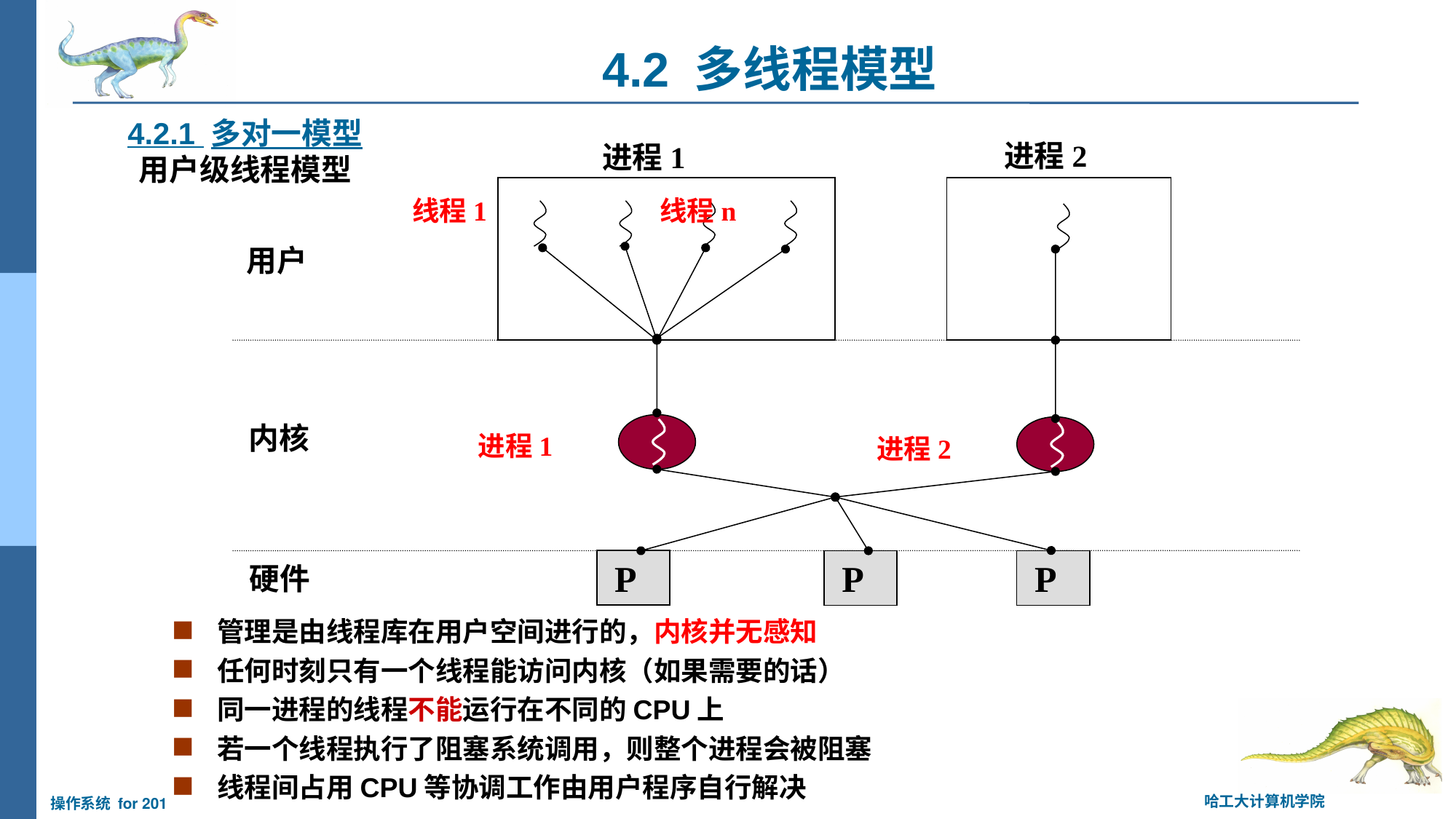

4.2 多线程模型
进程2
进程1

线程1
线程n

用户

内核

进程1
进程2

P

P

P
硬件
4.2.1 多对一模型
用户级线程模型

管理是由线程库在用户空间进行的，内核并无感知
任何时刻只有一个线程能访问内核（如果需要的话）
同一进程的线程不能运行在不同的CPU上
若一个线程执行了阻塞系统调用，则整个进程会被阻塞
线程间占用CPU等协调工作由用户程序自行解决